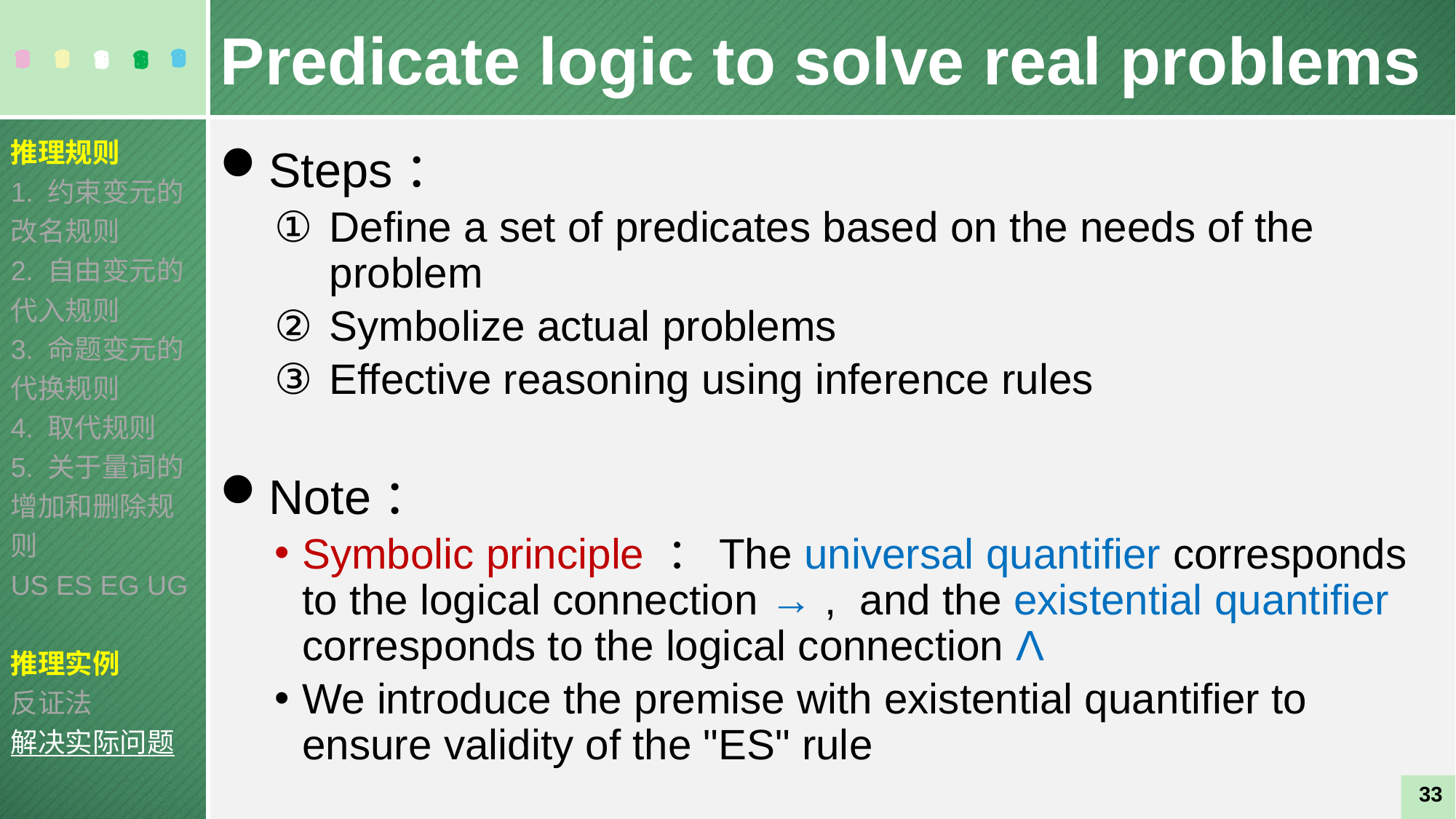

Predicate logic to solve real problems

推理规则
1. 约束变元的改名规则
2. 自由变元的代入规则
3. 命题变元的代换规则
4. 取代规则
5. 关于量词的增加和删除规则
US ES EG UG

推理实例
反证法
解决实际问题

Steps：
Define a set of predicates based on the needs of the problem
Symbolize actual problems
Effective reasoning using inference rules

Note：
Symbolic principle ：The universal quantifier corresponds to the logical connection → ,  and the existential quantifier corresponds to the logical connection Λ
We introduce the premise with existential quantifier to ensure validity of the "ES" rule
33